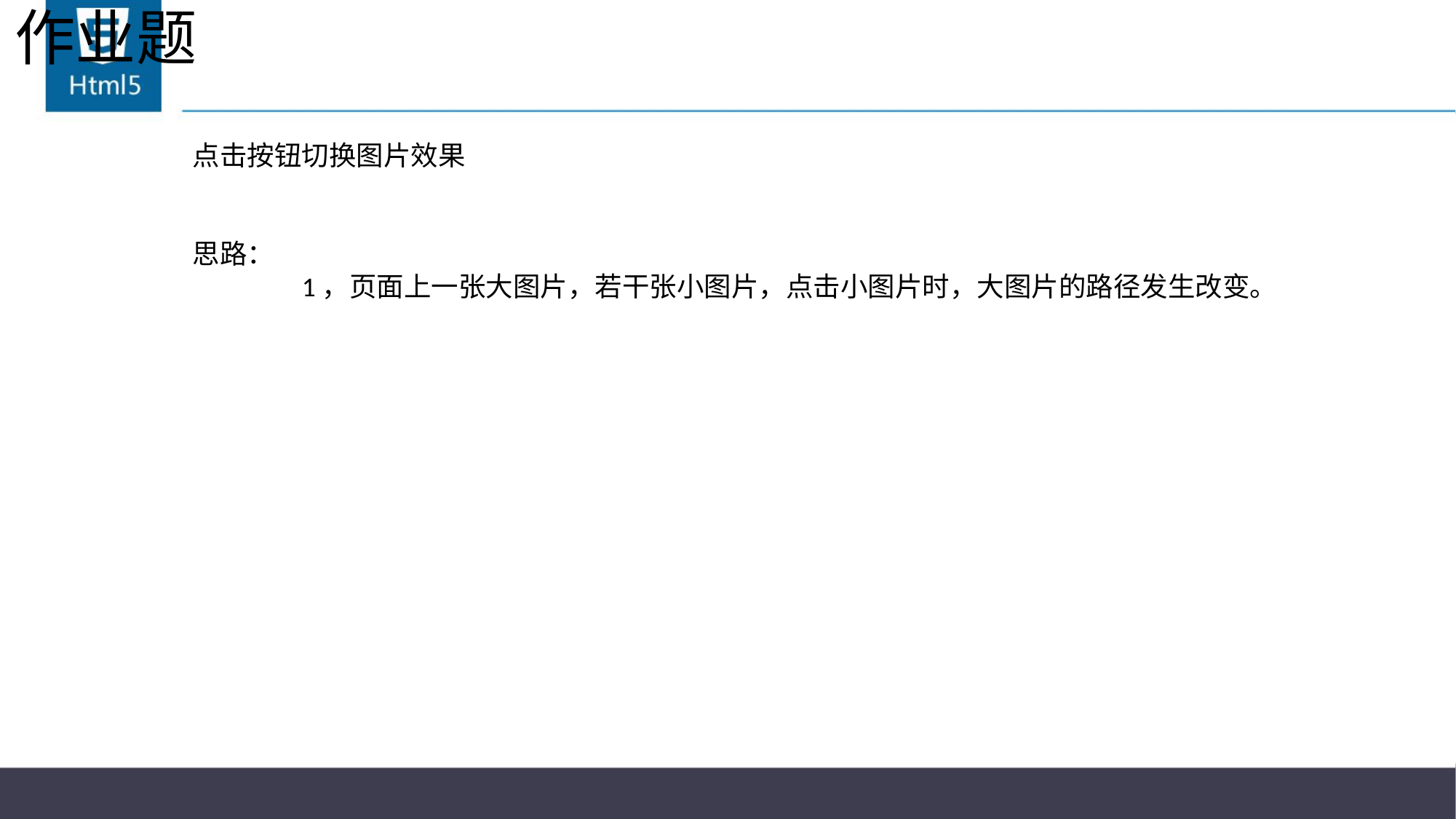

# 作业题
点击按钮切换图片效果

思路：
	1，页面上一张大图片，若干张小图片，点击小图片时，大图片的路径发生改变。